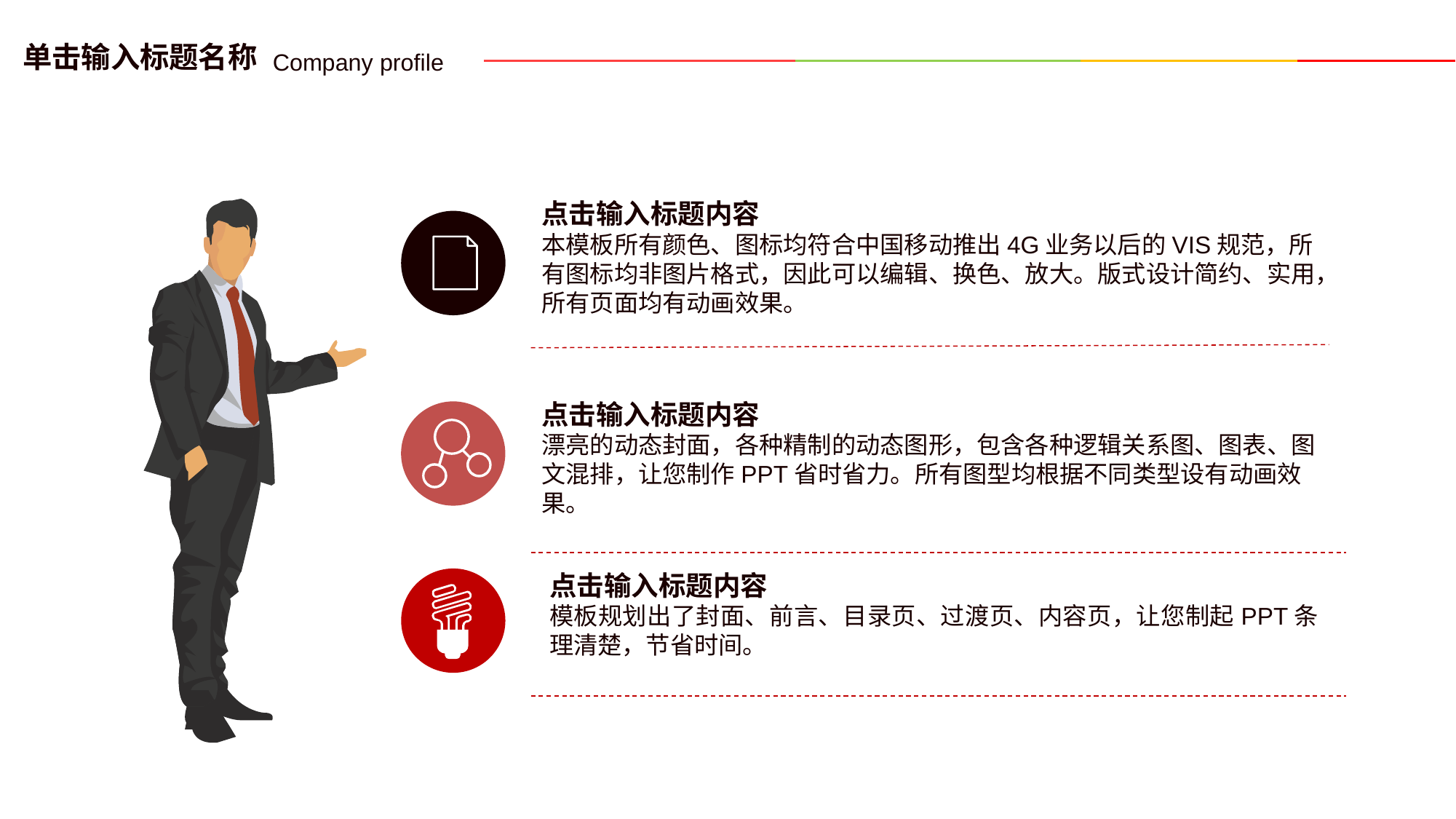

单击输入标题名称
Company profile
点击输入标题内容
本模板所有颜色、图标均符合中国移动推出4G业务以后的VIS规范，所有图标均非图片格式，因此可以编辑、换色、放大。版式设计简约、实用，所有页面均有动画效果。

点击输入标题内容
漂亮的动态封面，各种精制的动态图形，包含各种逻辑关系图、图表、图文混排，让您制作PPT省时省力。所有图型均根据不同类型设有动画效果。

点击输入标题内容
模板规划出了封面、前言、目录页、过渡页、内容页，让您制起PPT条理清楚，节省时间。